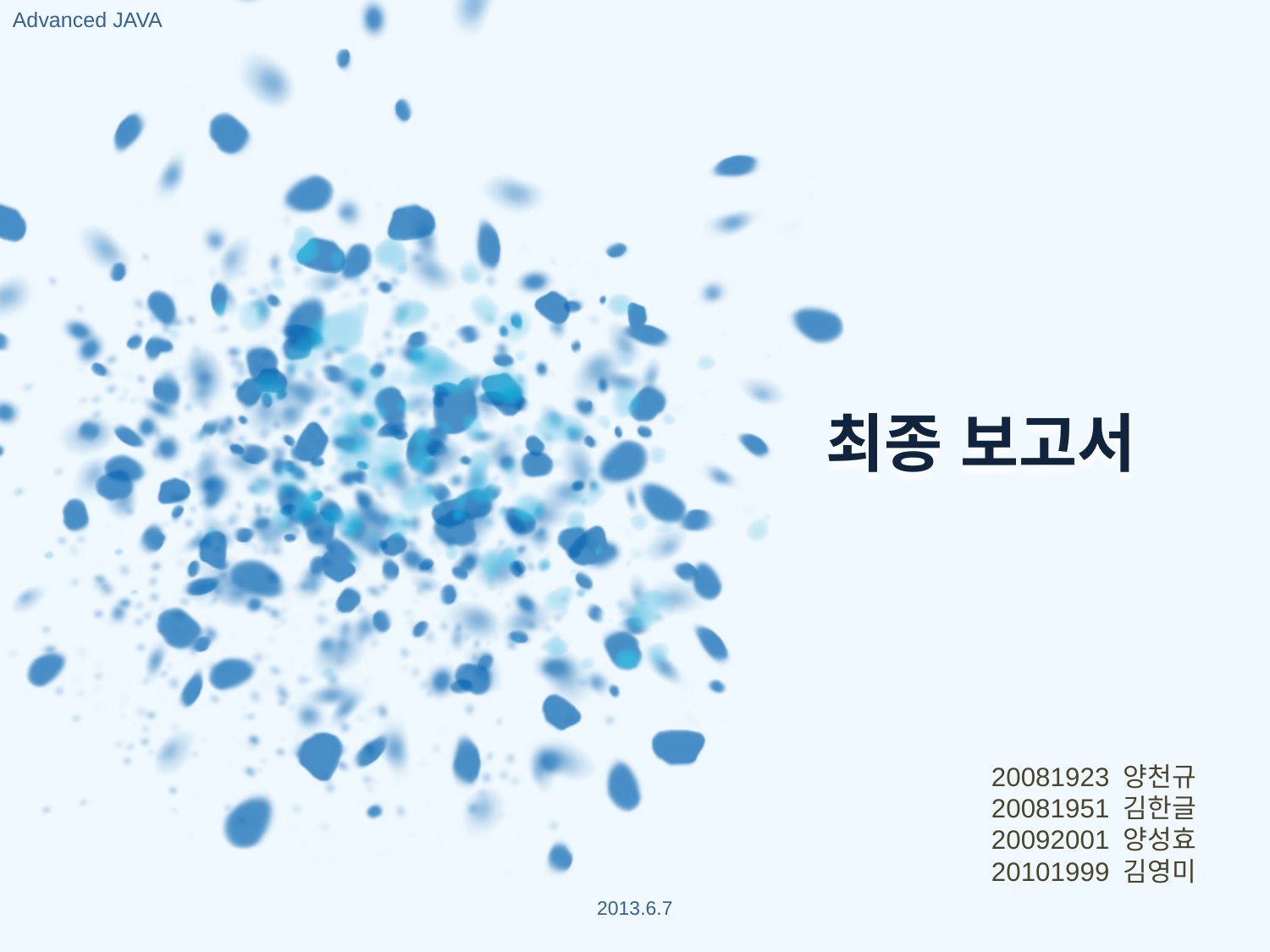

Advanced JAVA
최종 보고서
20081923 양천규
20081951 김한글
20092001 양성효
20101999 김영미
2013.6.7